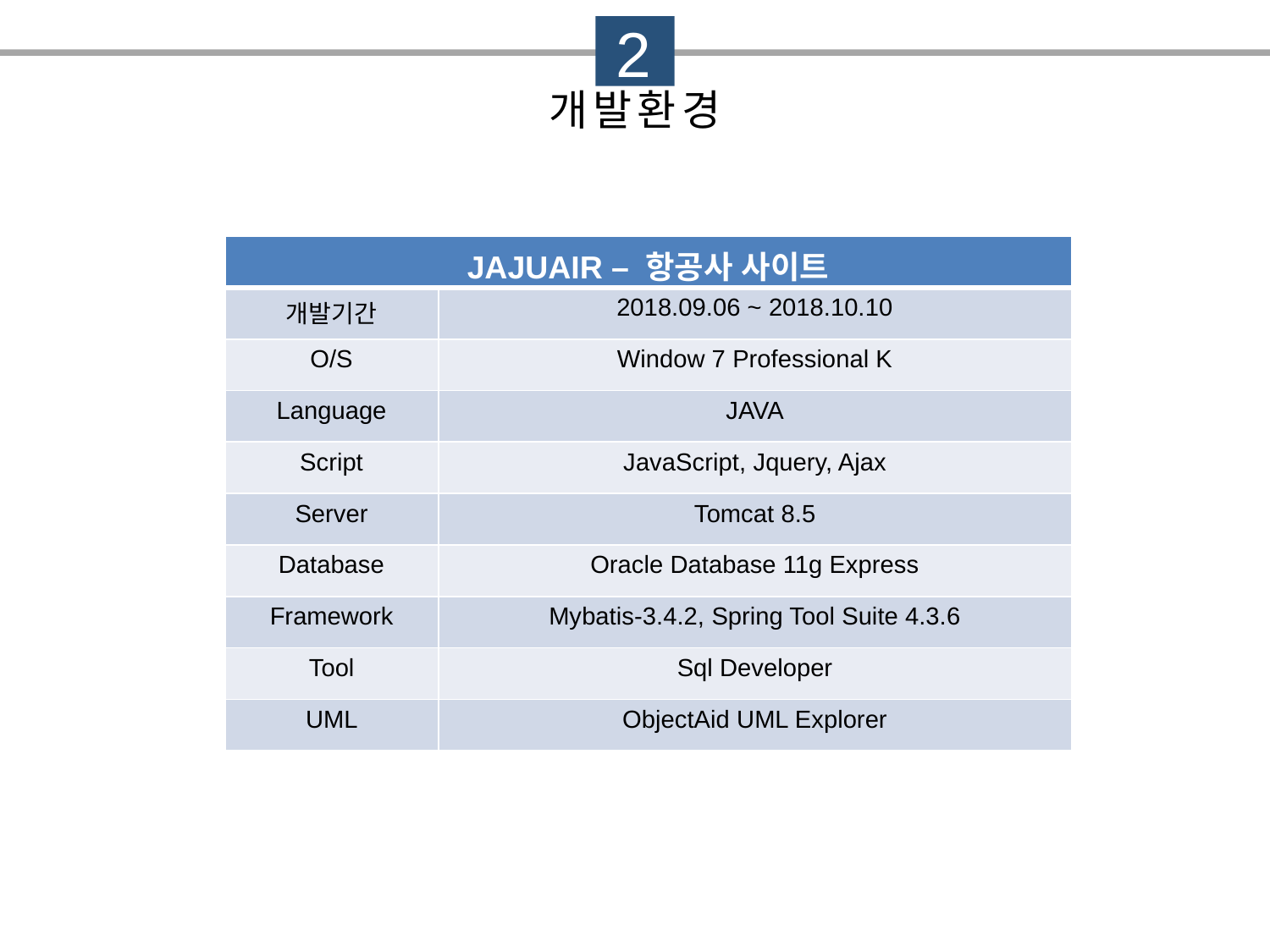

2

개발환경
| JAJUAIR – 항공사 사이트 |  |
| --- | --- |
| 개발기간 | 2018.09.06 ~ 2018.10.10 |
| O/S | Window 7 Professional K |
| Language | JAVA |
| Script | JavaScript, Jquery, Ajax |
| Server | Tomcat 8.5 |
| Database | Oracle Database 11g Express |
| Framework | Mybatis-3.4.2, Spring Tool Suite 4.3.6 |
| Tool | Sql Developer |
| UML | ObjectAid UML Explorer |